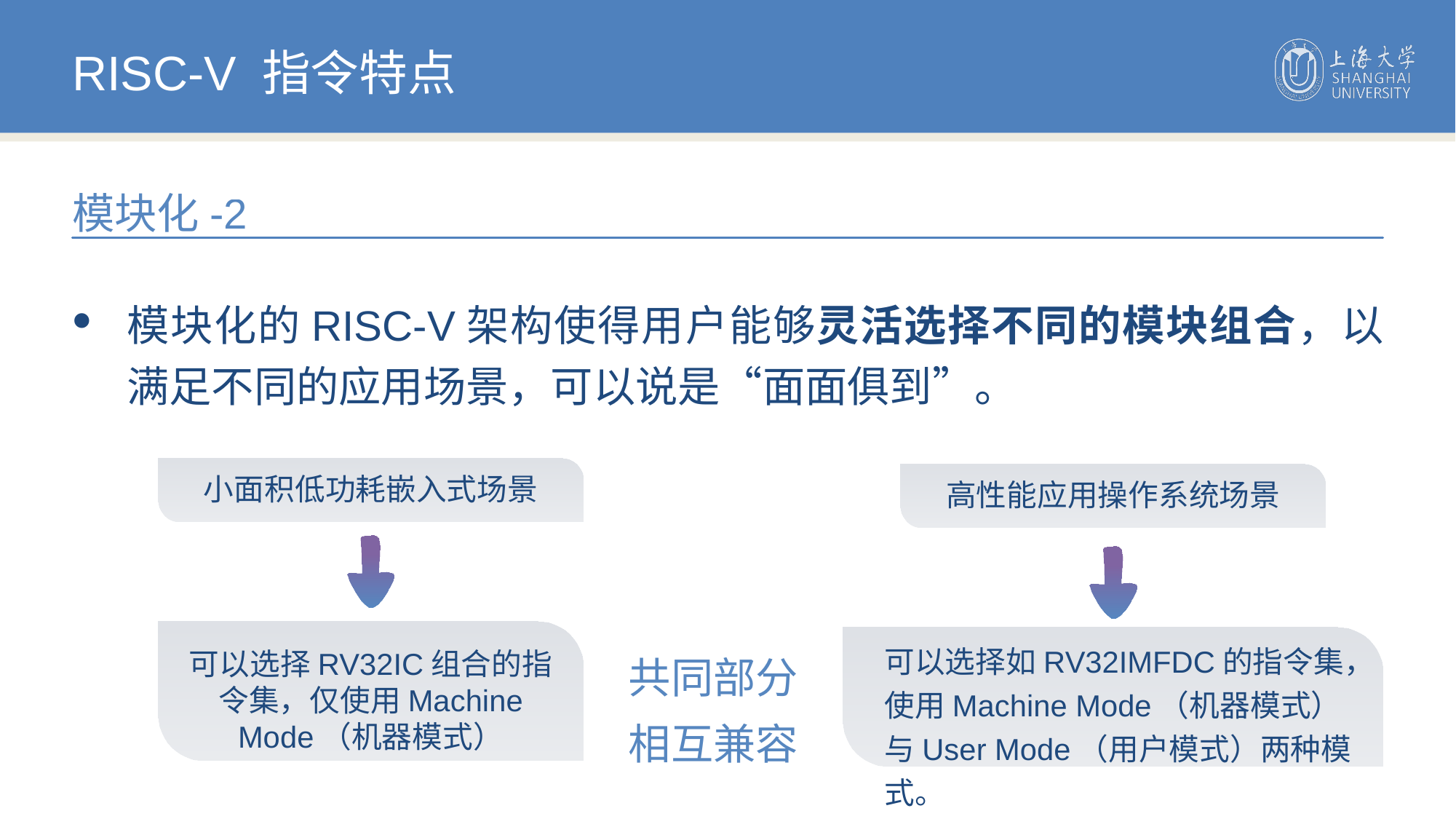

RISC-V 指令特点
模块化-2
模块化的RISC-V架构使得用户能够灵活选择不同的模块组合，以满足不同的应用场景，可以说是“面面俱到”。

小面积低功耗嵌入式场景

高性能应用操作系统场景

可以选择RV32IC组合的指令集，仅使用Machine Mode（机器模式）

可以选择如RV32IMFDC的指令集，使用Machine Mode（机器模式）与User Mode（用户模式）两种模式。
共同部分
相互兼容